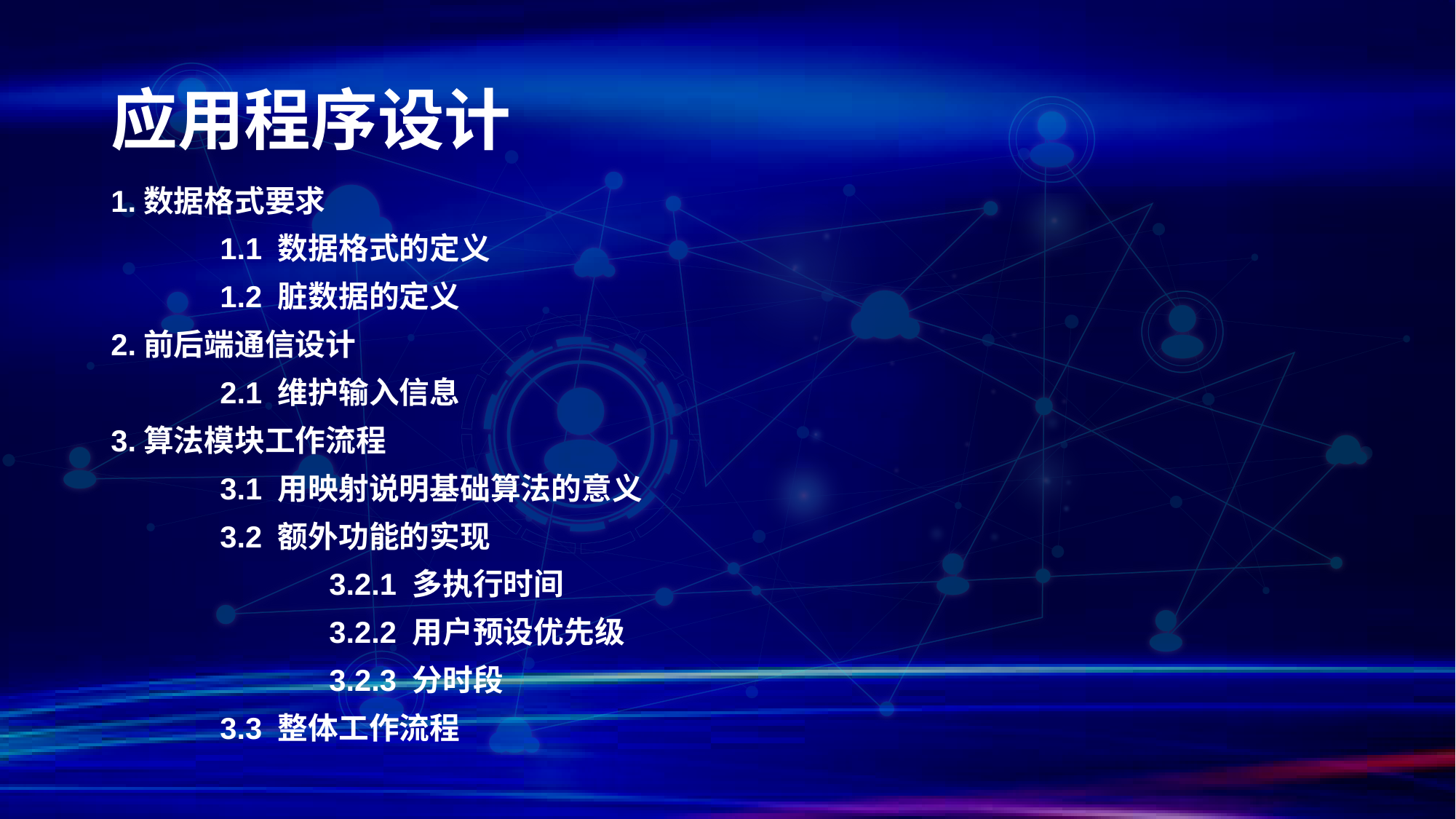

# 应用程序设计
1.数据格式要求
	1.1 数据格式的定义
	1.2 脏数据的定义
2.前后端通信设计
	2.1 维护输入信息
3.算法模块工作流程
	3.1 用映射说明基础算法的意义
	3.2 额外功能的实现
		3.2.1 多执行时间
		3.2.2 用户预设优先级
		3.2.3 分时段
	3.3 整体工作流程